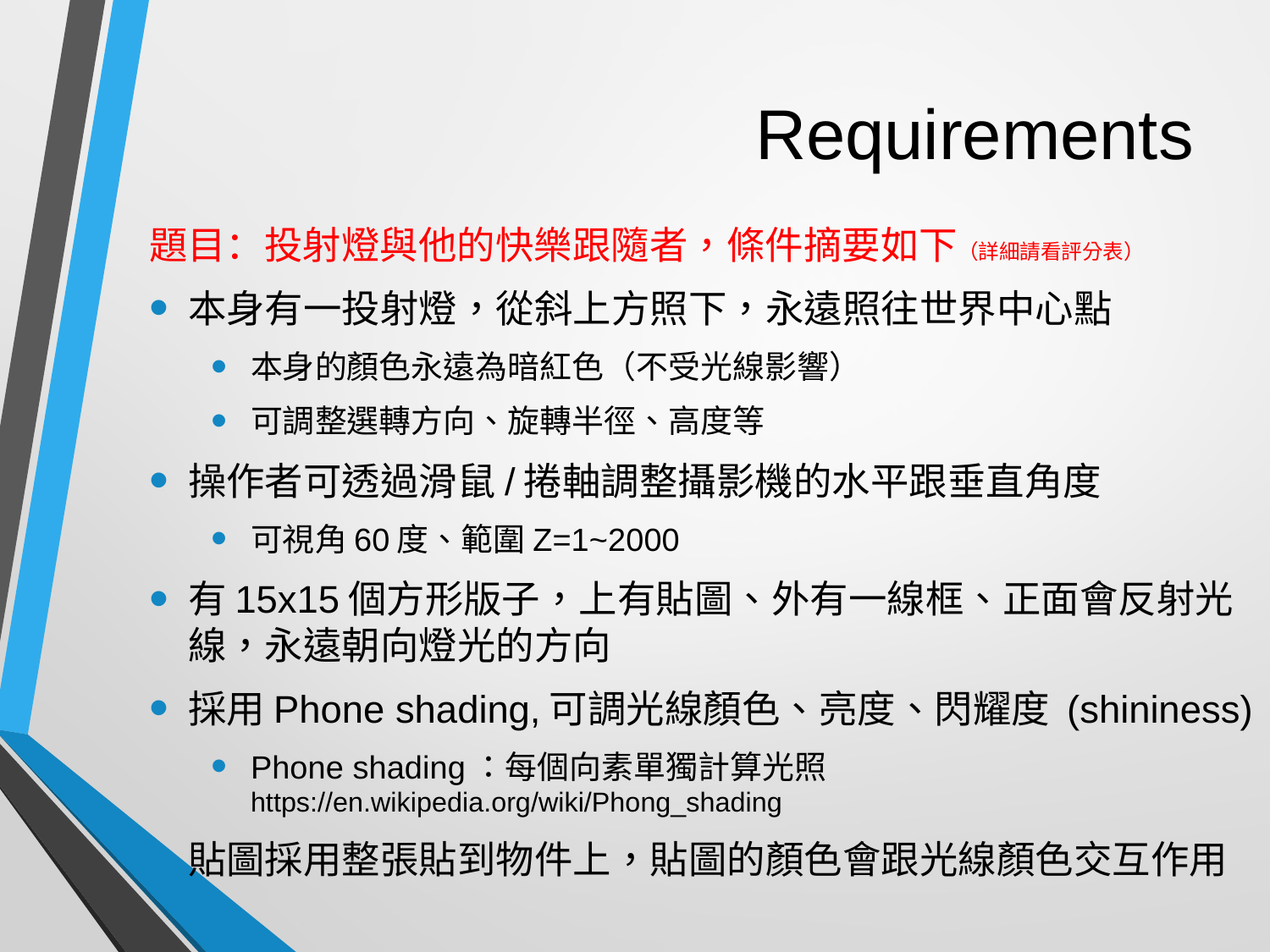

# Requirements
題目：投射燈與他的快樂跟隨者，條件摘要如下（詳細請看評分表）
本身有一投射燈，從斜上方照下，永遠照往世界中心點
本身的顏色永遠為暗紅色（不受光線影響）
可調整選轉方向、旋轉半徑、高度等
操作者可透過滑鼠/捲軸調整攝影機的水平跟垂直角度
可視角60度、範圍Z=1~2000
有15x15個方形版子，上有貼圖、外有一線框、正面會反射光線，永遠朝向燈光的方向
採用Phone shading,可調光線顏色、亮度、閃耀度 (shininess)
Phone shading：每個向素單獨計算光照 https://en.wikipedia.org/wiki/Phong_shading
貼圖採用整張貼到物件上，貼圖的顏色會跟光線顏色交互作用